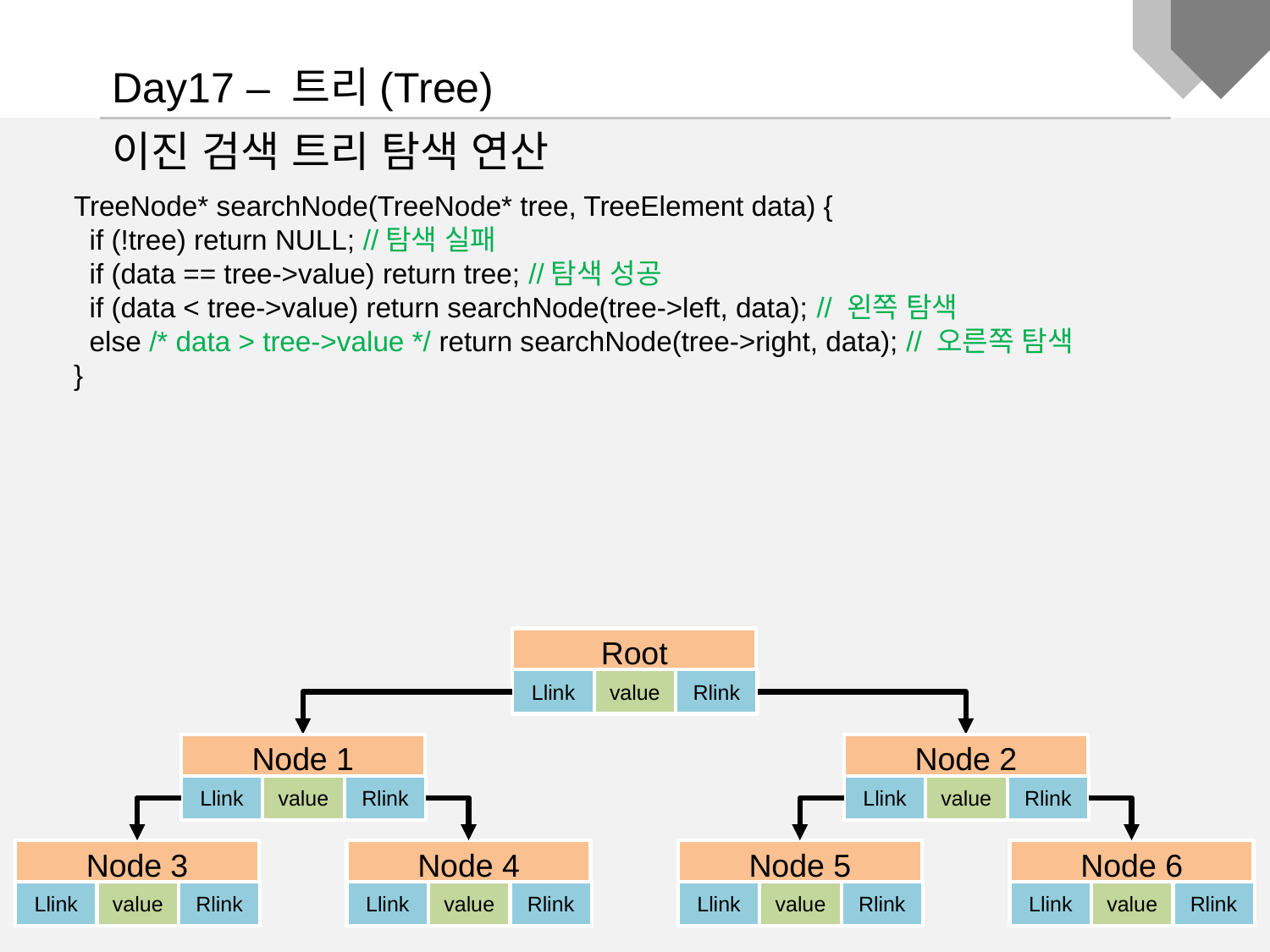

Day17 – 트리(Tree)
이진 검색 트리 탐색 연산
TreeNode* searchNode(TreeNode* tree, TreeElement data) {
  if (!tree) return NULL; //탐색 실패
  if (data == tree->value) return tree; //탐색 성공
  if (data < tree->value) return searchNode(tree->left, data); // 왼쪽 탐색
  else /* data > tree->value */ return searchNode(tree->right, data); // 오른쪽 탐색
}
Root

Llink
value
Rlink
Node 1

Llink
value
Rlink
Node 2

Llink
value
Rlink
Node 3

Llink
value
Rlink
Node 4

Llink
value
Rlink
Node 5

Llink
value
Rlink
Node 6

Llink
value
Rlink